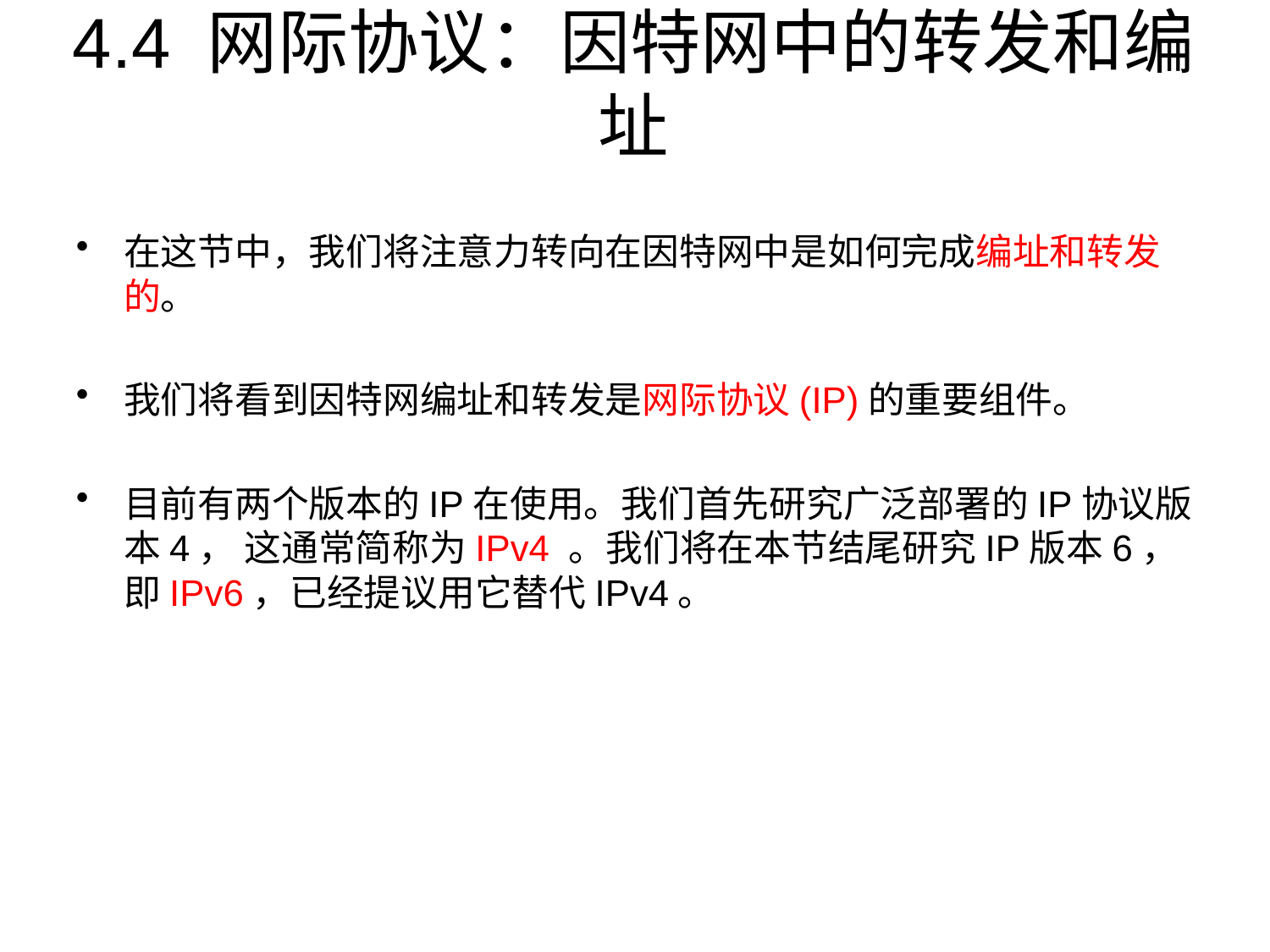

# 4.4 网际协议：因特网中的转发和编址
在这节中，我们将注意力转向在因特网中是如何完成编址和转发的。

我们将看到因特网编址和转发是网际协议(IP)的重要组件。

目前有两个版本的IP在使用。我们首先研究广泛部署的IP协议版本4， 这通常简称为IPv4 。我们将在本节结尾研究IP版本6，即IPv6，已经提议用它替代IPv4。